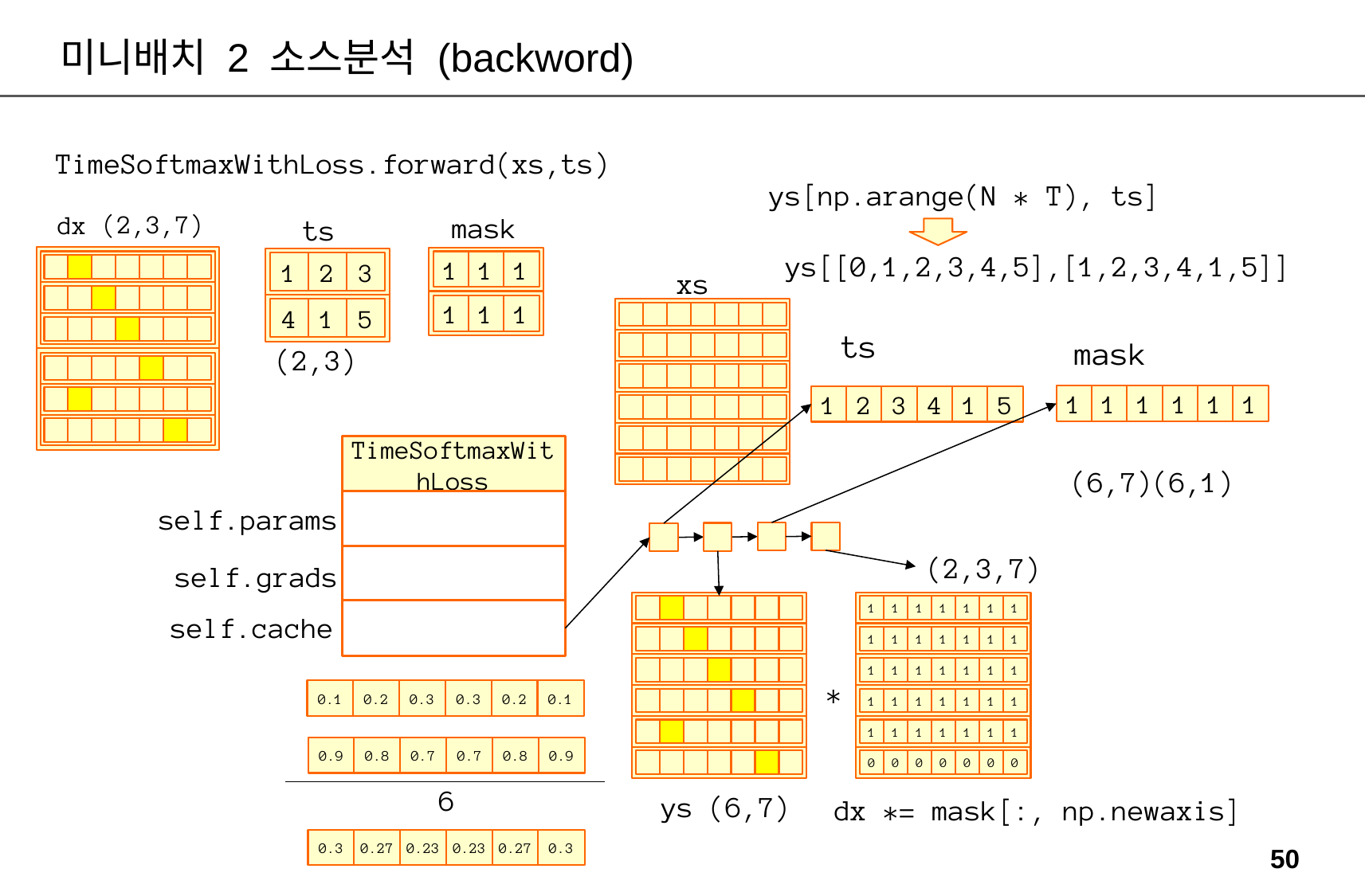

미니배치 2 소스분석 (backword)
TimeSoftmaxWithLoss.forward(xs,ts)
ys[np.arange(N * T), ts]
(2,3,7)
dx
mask
ts

ys[[0,1,2,3,4,5],[1,2,3,4,1,5]]

1
1
1
1
2
3

xs

1
1
1

4
1
5

ts
mask

(2,3)

1
1
1
1
1
1
1
2
3
4
1
5

TimeSoftmaxWithLoss

(6,7)(6,1)

self.params

(2,3,7)

self.grads

1
1
1
1
1
1
1

self.cache

1
1
1
1
1
1
1

1
1
1
1
1
1
1
*
0.1
0.2
0.3
0.3
0.2
0.1

1
1
1
1
1
1
1

1
1
1
1
1
1
1
0.7
0.8
0.9
0.9
0.8
0.7

0
0
0
0
0
0
0
6
ys
(6,7)
dx *= mask[:, np.newaxis]
0.23
0.27
0.3
0.3
0.27
0.23